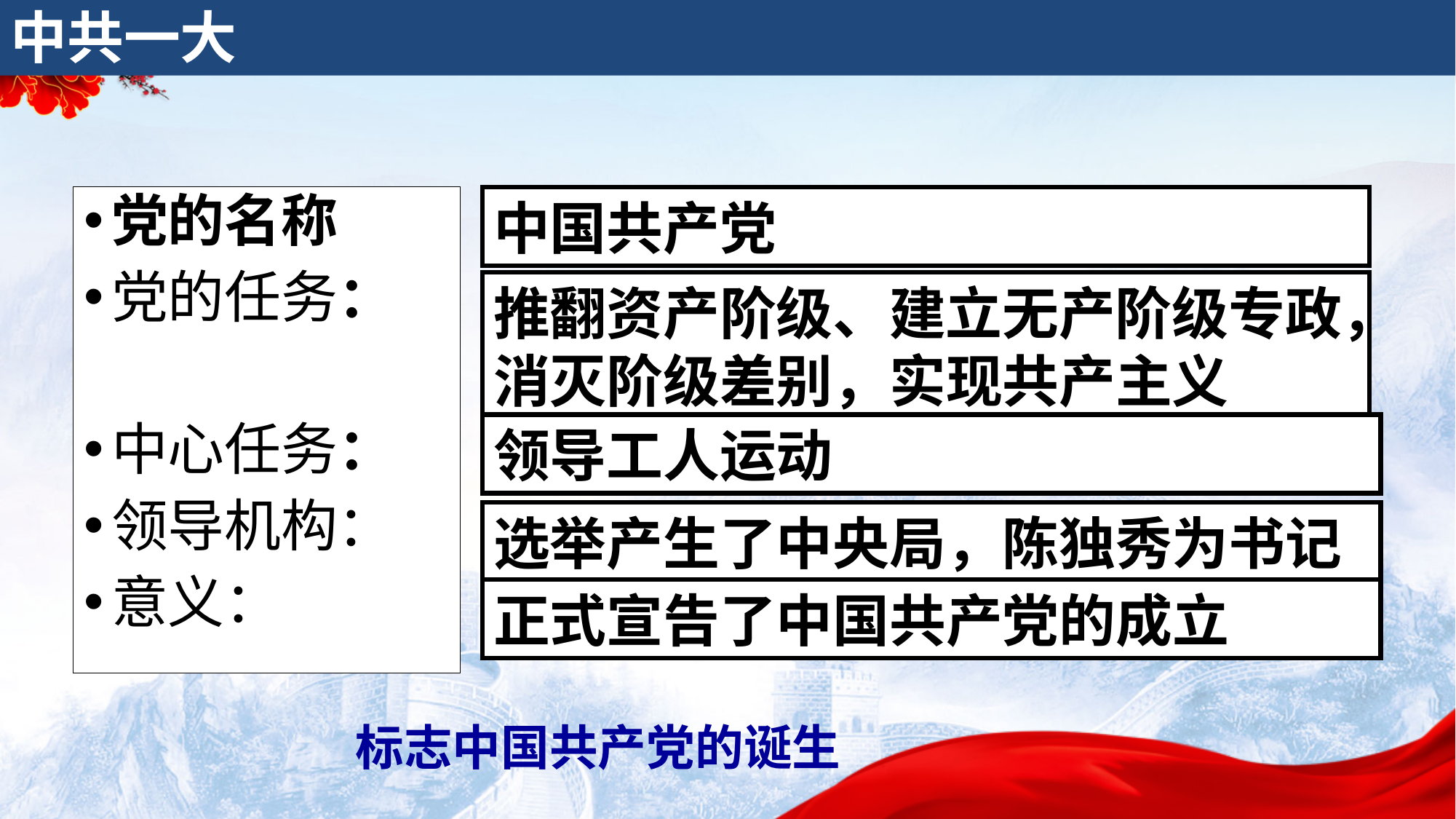

中共一大
党的名称
党的任务：

中心任务：
领导机构：
意义：
中国共产党
推翻资产阶级、建立无产阶级专政，消灭阶级差别，实现共产主义
领导工人运动
选举产生了中央局，陈独秀为书记
正式宣告了中国共产党的成立
标志中国共产党的诞生